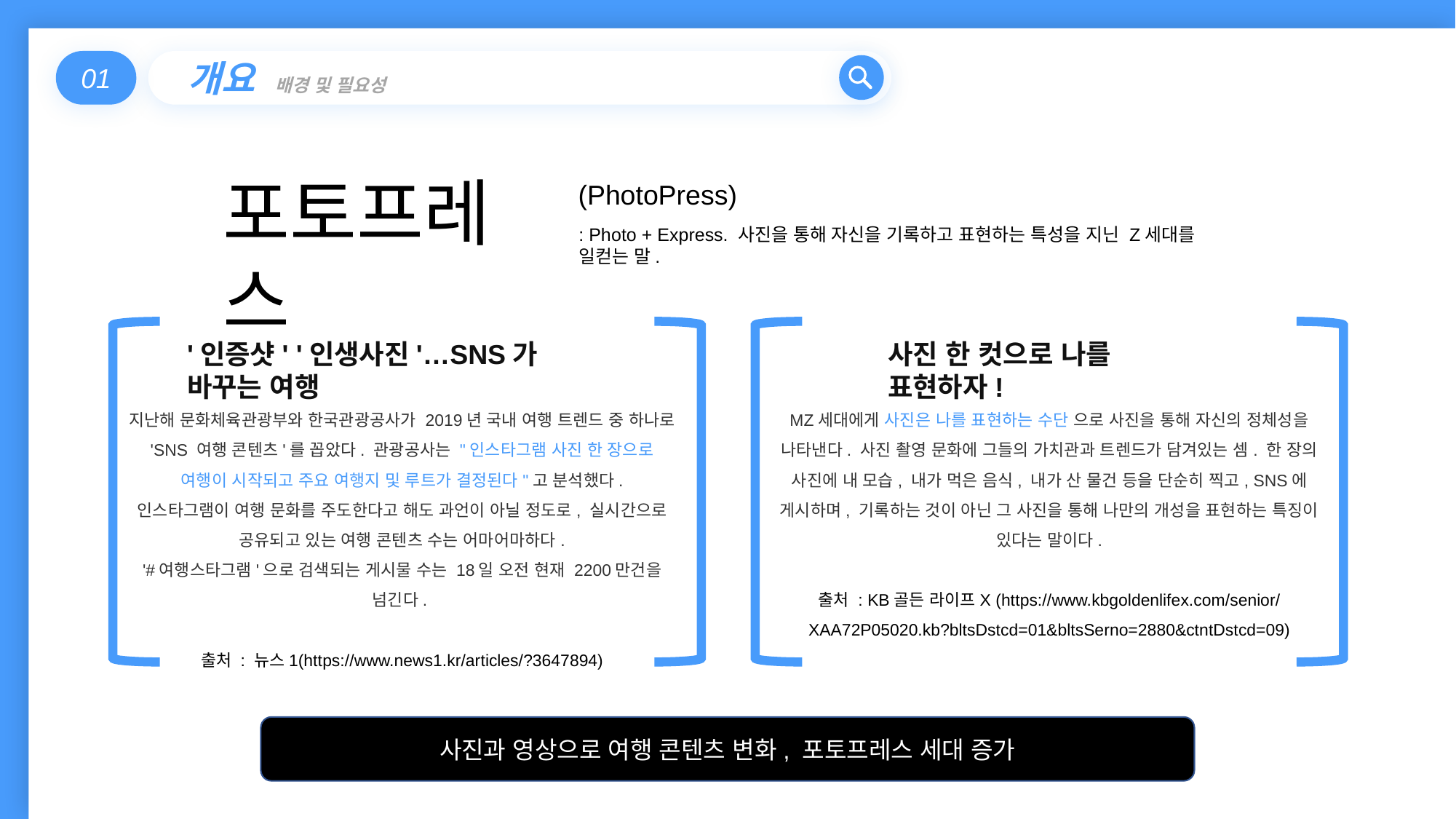

01
개요  배경 및 필요성

포토프레스
(PhotoPress)
: Photo + Express. 사진을 통해 자신을 기록하고 표현하는 특성을 지닌 Z세대를 일컫는 말.

'인증샷' '인생사진'…SNS가 바꾸는 여행
지난해 문화체육관광부와 한국관광공사가 2019년 국내 여행 트렌드 중 하나로 'SNS 여행 콘텐츠'를 꼽았다. 관광공사는 "인스타그램 사진 한 장으로 여행이 시작되고 주요 여행지 및 루트가 결정된다"고 분석했다.
인스타그램이 여행 문화를 주도한다고 해도 과언이 아닐 정도로, 실시간으로 공유되고 있는 여행 콘텐츠 수는 어마어마하다.
'#여행스타그램'으로 검색되는 게시물 수는 18일 오전 현재 2200만건을 넘긴다.

출처 : 뉴스1(https://www.news1.kr/articles/?3647894)

사진 한 컷으로 나를 표현하자!
MZ세대에게 사진은 나를 표현하는 수단 으로 사진을 통해 자신의 정체성을 나타낸다. 사진 촬영 문화에 그들의 가치관과 트렌드가 담겨있는 셈. 한 장의 사진에 내 모습, 내가 먹은 음식, 내가 산 물건 등을 단순히 찍고, SNS에 게시하며, 기록하는 것이 아닌 그 사진을 통해 나만의 개성을 표현하는 특징이 있다는 말이다.

출처 : KB골든 라이프X (https://www.kbgoldenlifex.com/senior/XAA72P05020.kb?bltsDstcd=01&bltsSerno=2880&ctntDstcd=09)
사진과 영상으로 여행 콘텐츠 변화, 포토프레스 세대 증가